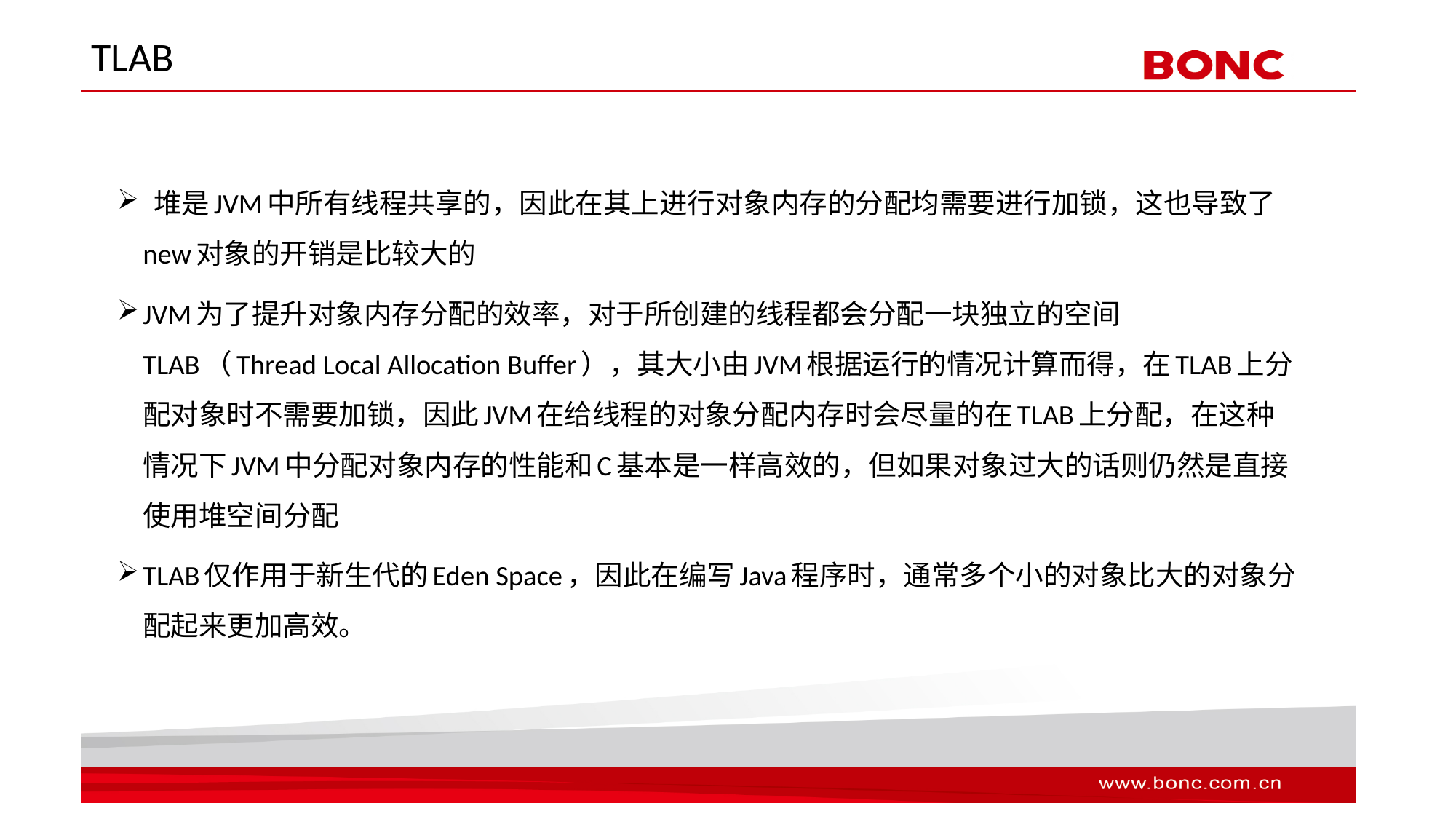

# TLAB
 堆是JVM中所有线程共享的，因此在其上进行对象内存的分配均需要进行加锁，这也导致了new对象的开销是比较大的
JVM为了提升对象内存分配的效率，对于所创建的线程都会分配一块独立的空间TLAB（Thread Local Allocation Buffer），其大小由JVM根据运行的情况计算而得，在TLAB上分配对象时不需要加锁，因此JVM在给线程的对象分配内存时会尽量的在TLAB上分配，在这种情况下JVM中分配对象内存的性能和C基本是一样高效的，但如果对象过大的话则仍然是直接使用堆空间分配
TLAB仅作用于新生代的Eden Space，因此在编写Java程序时，通常多个小的对象比大的对象分配起来更加高效。